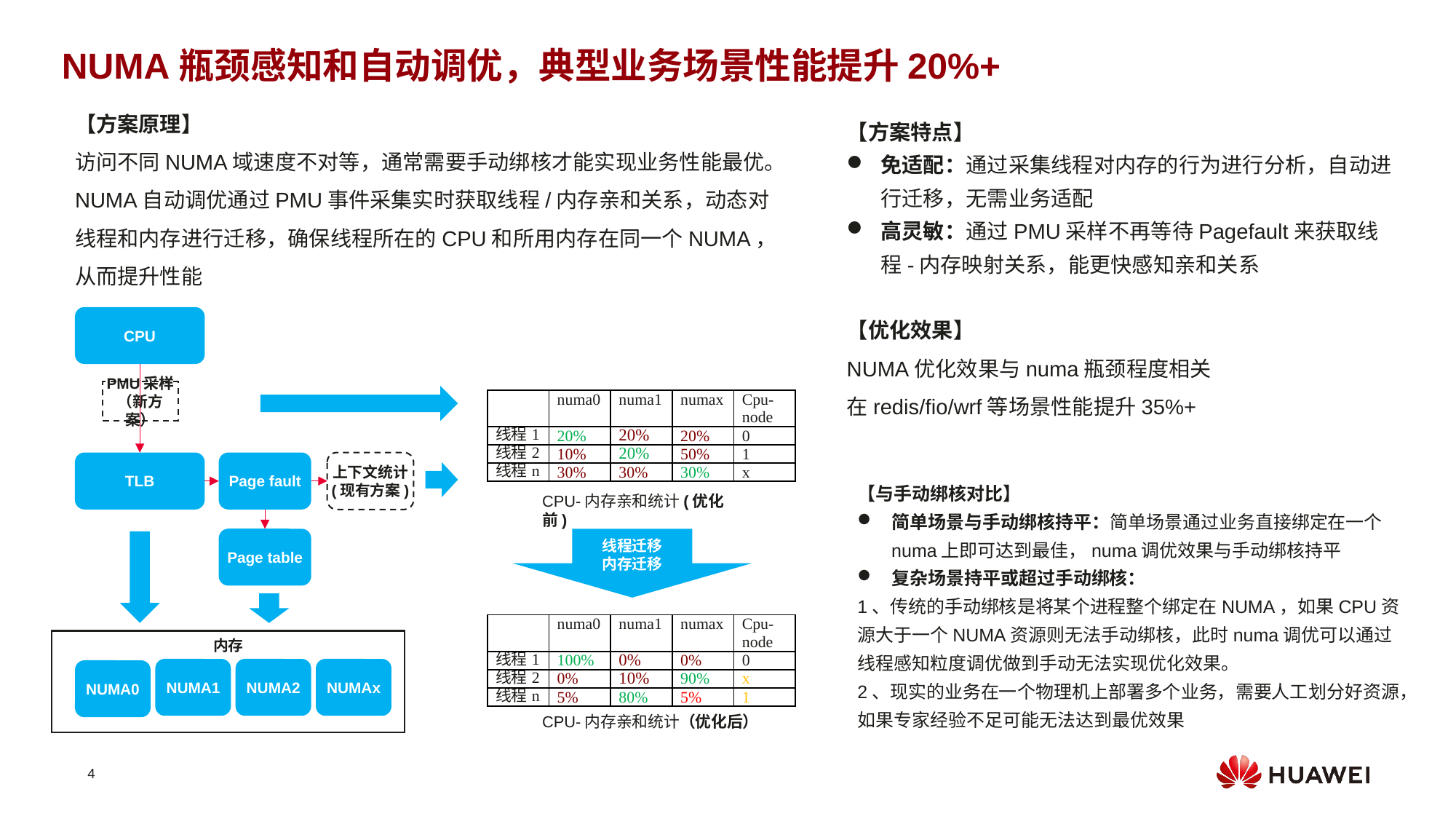

NUMA瓶颈感知和自动调优，典型业务场景性能提升20%+
【方案原理】
访问不同NUMA域速度不对等，通常需要手动绑核才能实现业务性能最优。NUMA自动调优通过PMU事件采集实时获取线程/内存亲和关系，动态对线程和内存进行迁移，确保线程所在的CPU和所用内存在同一个NUMA，从而提升性能
【方案特点】
免适配：通过采集线程对内存的行为进行分析，自动进行迁移，无需业务适配
高灵敏：通过PMU采样不再等待Pagefault来获取线程-内存映射关系，能更快感知亲和关系
【优化效果】
NUMA优化效果与numa瓶颈程度相关
在redis/fio/wrf等场景性能提升35%+
CPU
PMU采样
（新方案）

|  | numa0 | numa1 | numax | Cpu-node |
| --- | --- | --- | --- | --- |
| 线程1 | 20% | 20% | 20% | 0 |
| 线程2 | 10% | 20% | 50% | 1 |
| 线程n | 30% | 30% | 30% | x |
上下文统计
(现有方案)
Page fault
TLB

【与手动绑核对比】
简单场景与手动绑核持平：简单场景通过业务直接绑定在一个numa上即可达到最佳，numa调优效果与手动绑核持平
复杂场景持平或超过手动绑核：
1、传统的手动绑核是将某个进程整个绑定在NUMA，如果CPU资源大于一个NUMA资源则无法手动绑核，此时numa调优可以通过线程感知粒度调优做到手动无法实现优化效果。
2、现实的业务在一个物理机上部署多个业务，需要人工划分好资源，如果专家经验不足可能无法达到最优效果
CPU-内存亲和统计(优化前)
Page table
线程迁移
内存迁移

|  | numa0 | numa1 | numax | Cpu-node |
| --- | --- | --- | --- | --- |
| 线程1 | 100% | 0% | 0% | 0 |
| 线程2 | 0% | 10% | 90% | x |
| 线程n | 5% | 80% | 5% | 1 |
内存
NUMA2
NUMA1
NUMAx
NUMA0
CPU-内存亲和统计（优化后）